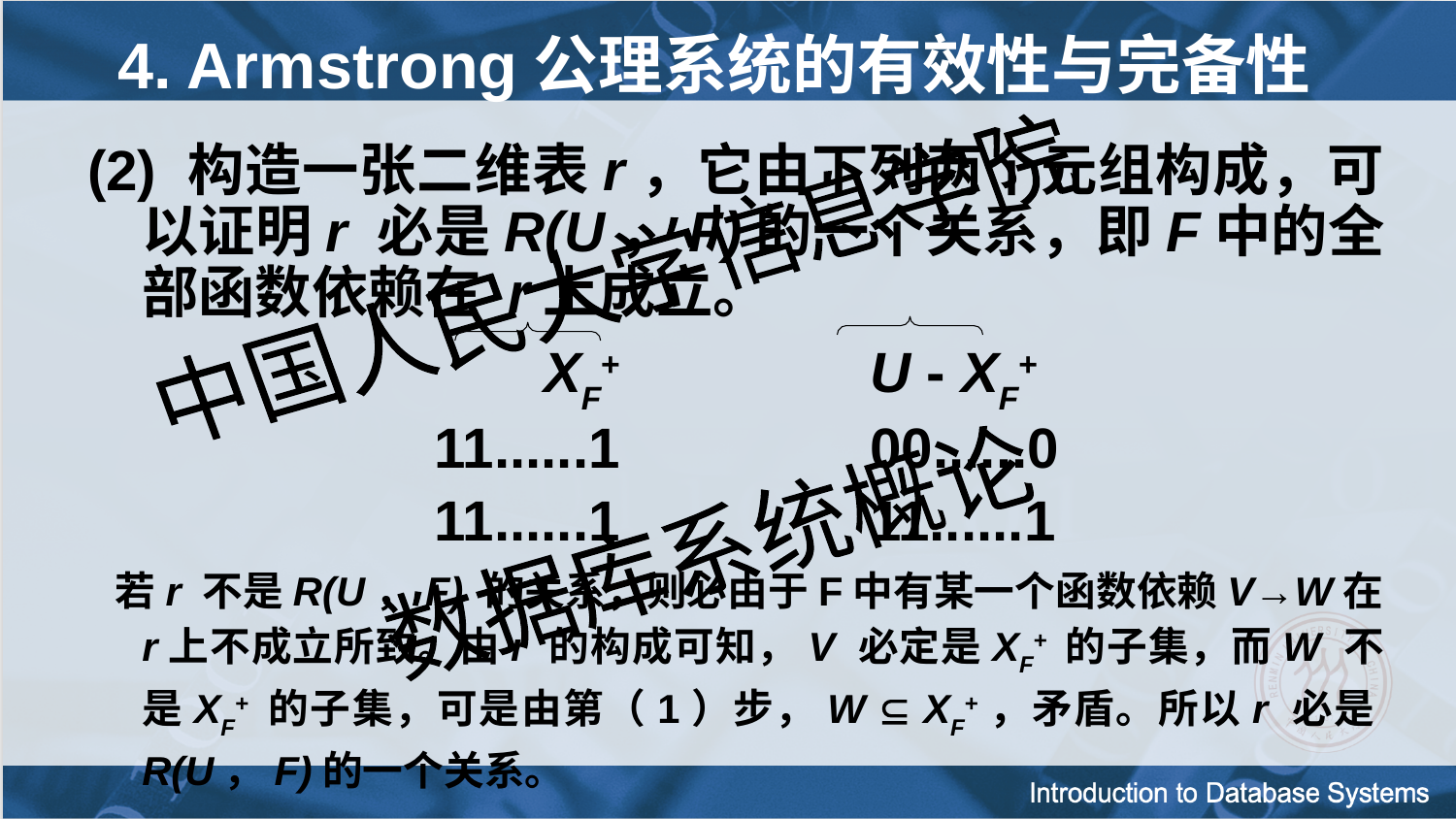

# 4. Armstrong公理系统的有效性与完备性
(2) 构造一张二维表r，它由下列两个元组构成，可以证明r 必是R(U，F)的一个关系，即F中的全部函数依赖在 r上成立。
			       XF+    		U - XF+
                      11......1		00......0
                      11......1		11......1
  若r 不是R(U，F) 的关系，则必由于F中有某一个函数依赖V→W在r上不成立所致。由r 的构成可知，V 必定是XF+ 的子集，而W 不是XF+ 的子集，可是由第（1）步，W ⊆ XF+，矛盾。所以r 必是R(U，F)的一个关系。